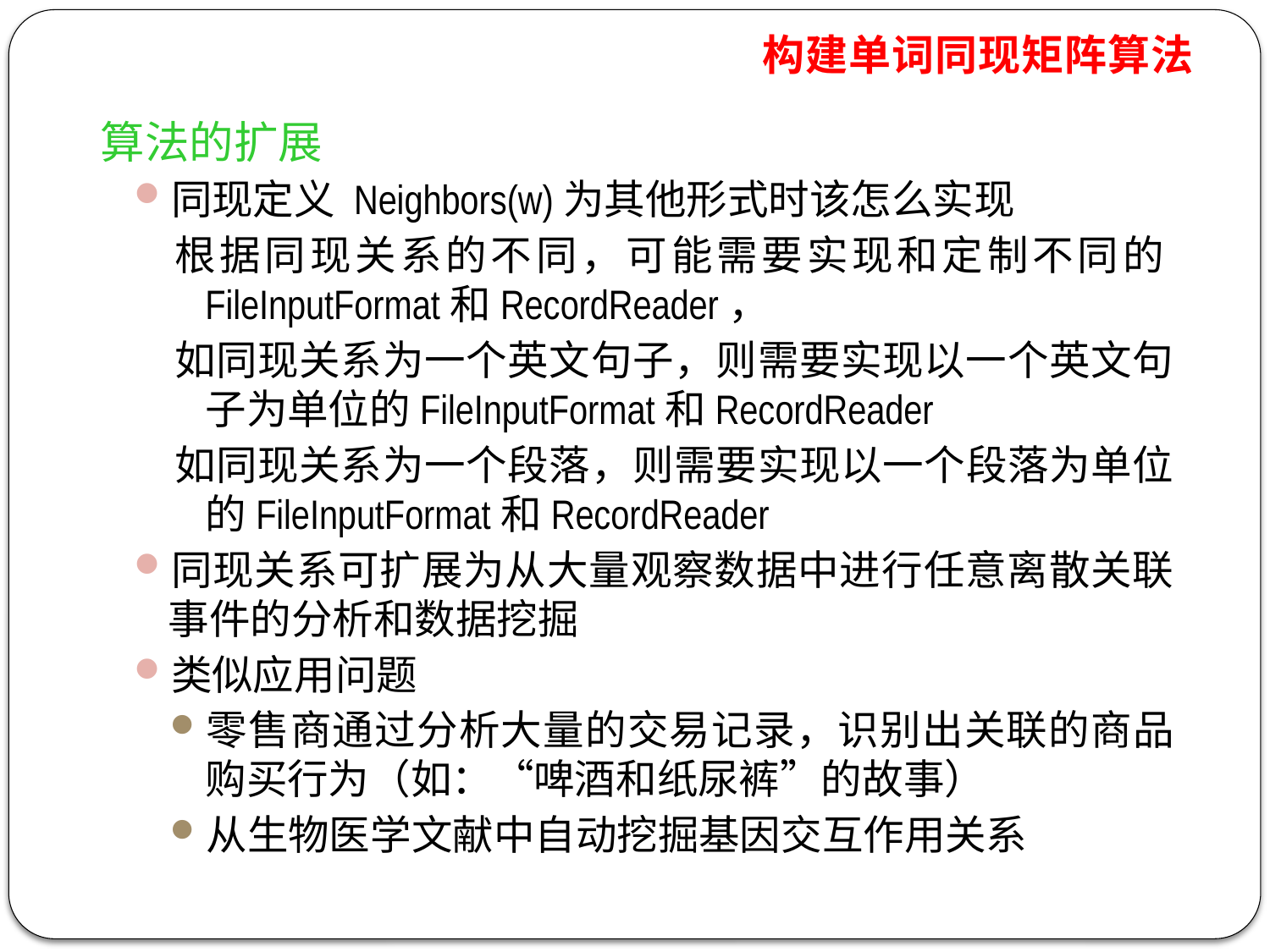

构建单词同现矩阵算法
算法的扩展
同现定义 Neighbors(w)为其他形式时该怎么实现
根据同现关系的不同，可能需要实现和定制不同的FileInputFormat和RecordReader，
如同现关系为一个英文句子，则需要实现以一个英文句子为单位的FileInputFormat和RecordReader
如同现关系为一个段落，则需要实现以一个段落为单位的FileInputFormat和RecordReader
同现关系可扩展为从大量观察数据中进行任意离散关联事件的分析和数据挖掘
类似应用问题
零售商通过分析大量的交易记录，识别出关联的商品购买行为（如：“啤酒和纸尿裤”的故事）
从生物医学文献中自动挖掘基因交互作用关系